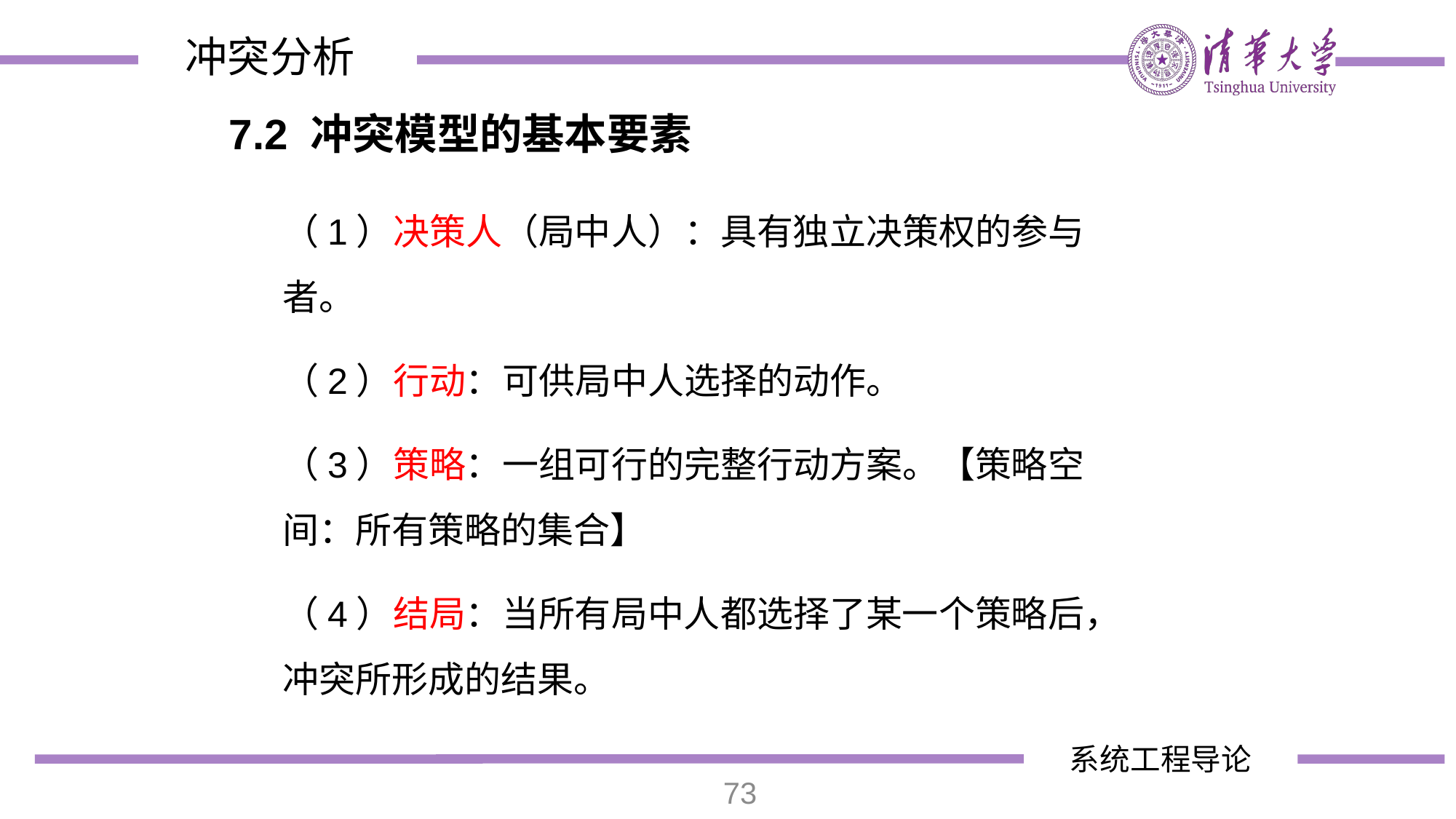

冲突分析
7.2 冲突模型的基本要素
（1）决策人（局中人）：具有独立决策权的参与者。
（2）行动：可供局中人选择的动作。
（3）策略：一组可行的完整行动方案。【策略空间：所有策略的集合】
（4）结局：当所有局中人都选择了某一个策略后，冲突所形成的结果。